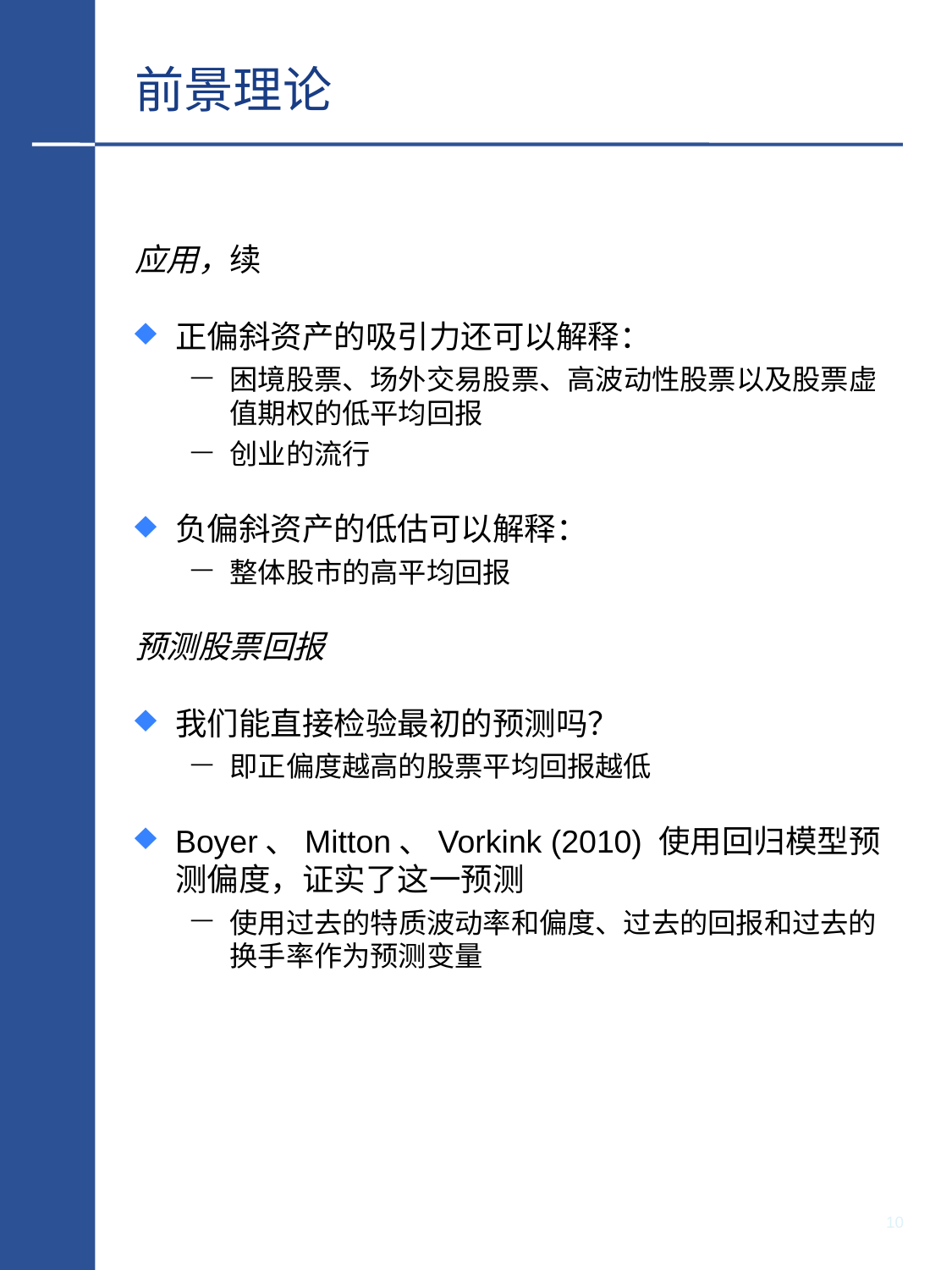

# 前景理论
应用，续
正偏斜资产的吸引力还可以解释：
困境股票、场外交易股票、高波动性股票以及股票虚值期权的低平均回报
创业的流行
负偏斜资产的低估可以解释：
整体股市的高平均回报
预测股票回报
我们能直接检验最初的预测吗？
即正偏度越高的股票平均回报越低
Boyer、Mitton、Vorkink (2010) 使用回归模型预测偏度，证实了这一预测
使用过去的特质波动率和偏度、过去的回报和过去的换手率作为预测变量

10